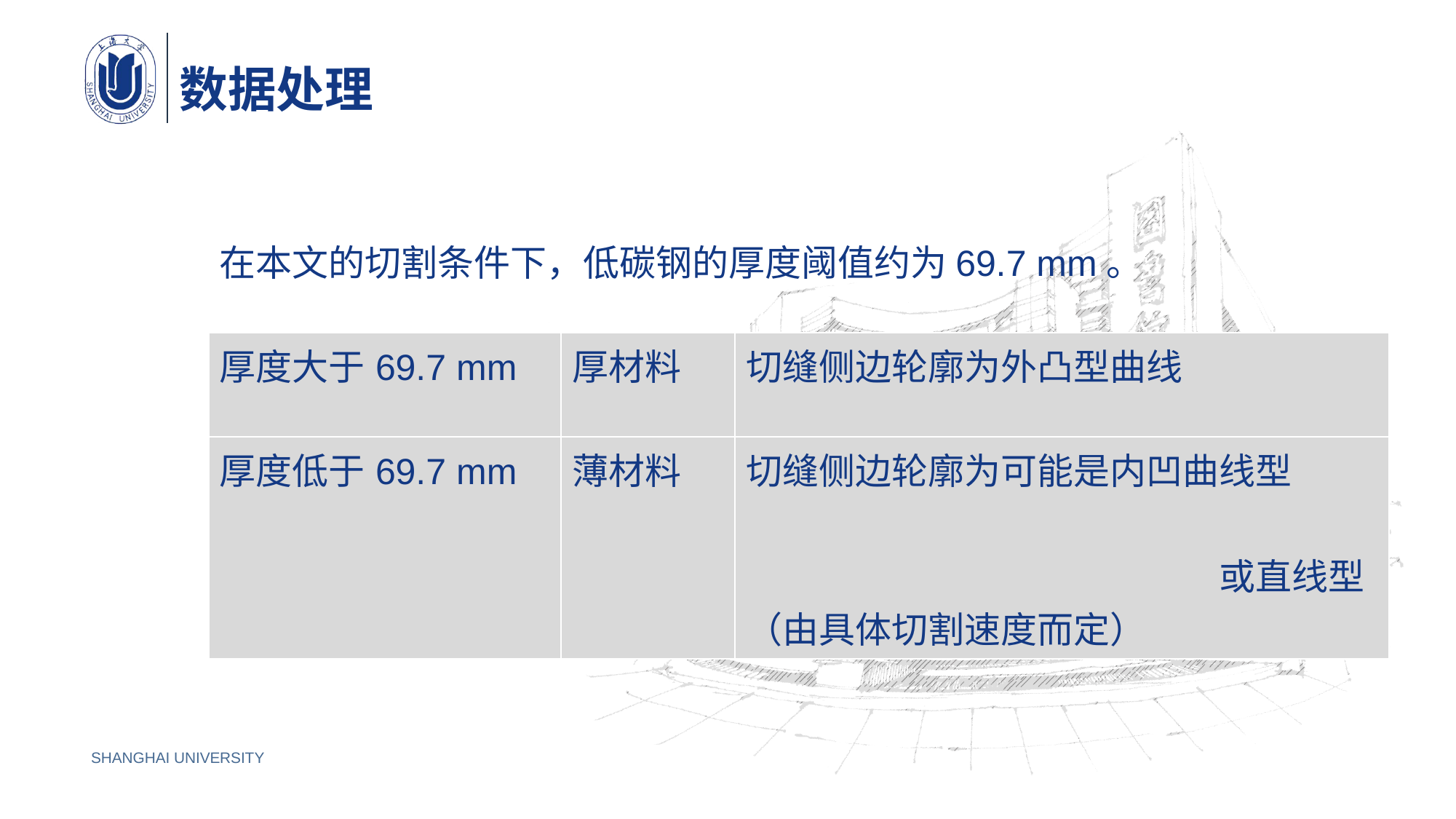

# 数据处理
　　在本文的切割条件下，低碳钢的厚度阈值约为69.7 mm。
| 厚度大于69.7 mm | 厚材料 | 切缝侧边轮廓为外凸型曲线 |
| --- | --- | --- |
| 厚度低于69.7 mm | 薄材料 | 切缝侧边轮廓为可能是内凹曲线型　　　　　　　　　　　　　　　　　　　　　　　　　　　　　　　　或直线型（由具体切割速度而定） |
SHANGHAI UNIVERSITY
20